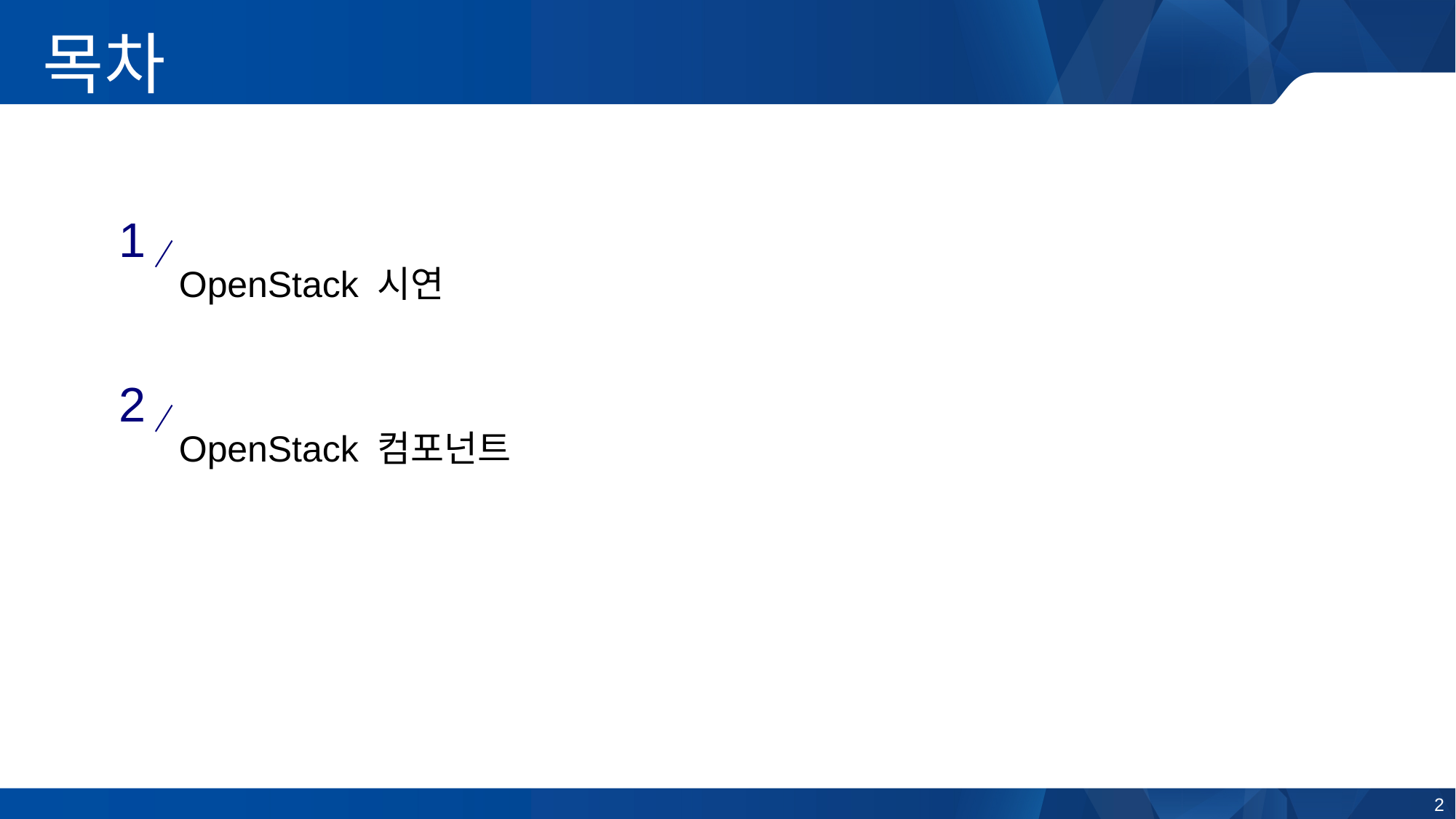

목차
1
OpenStack 시연
2
OpenStack 컴포넌트
2